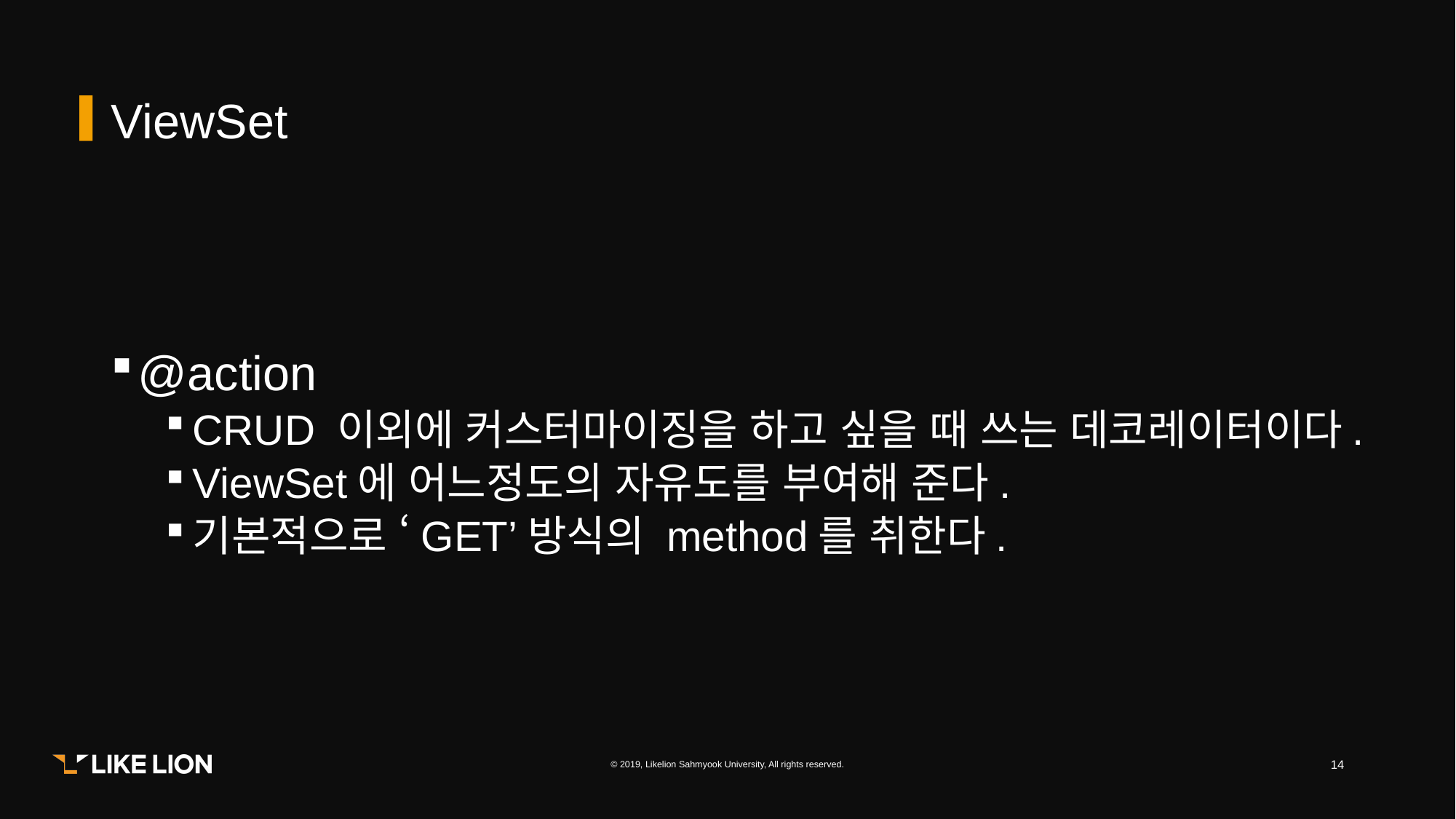

# ViewSet

@action
CRUD 이외에 커스터마이징을 하고 싶을 때 쓰는 데코레이터이다.
ViewSet에 어느정도의 자유도를 부여해 준다.
기본적으로 ‘GET’방식의 method를 취한다.
14